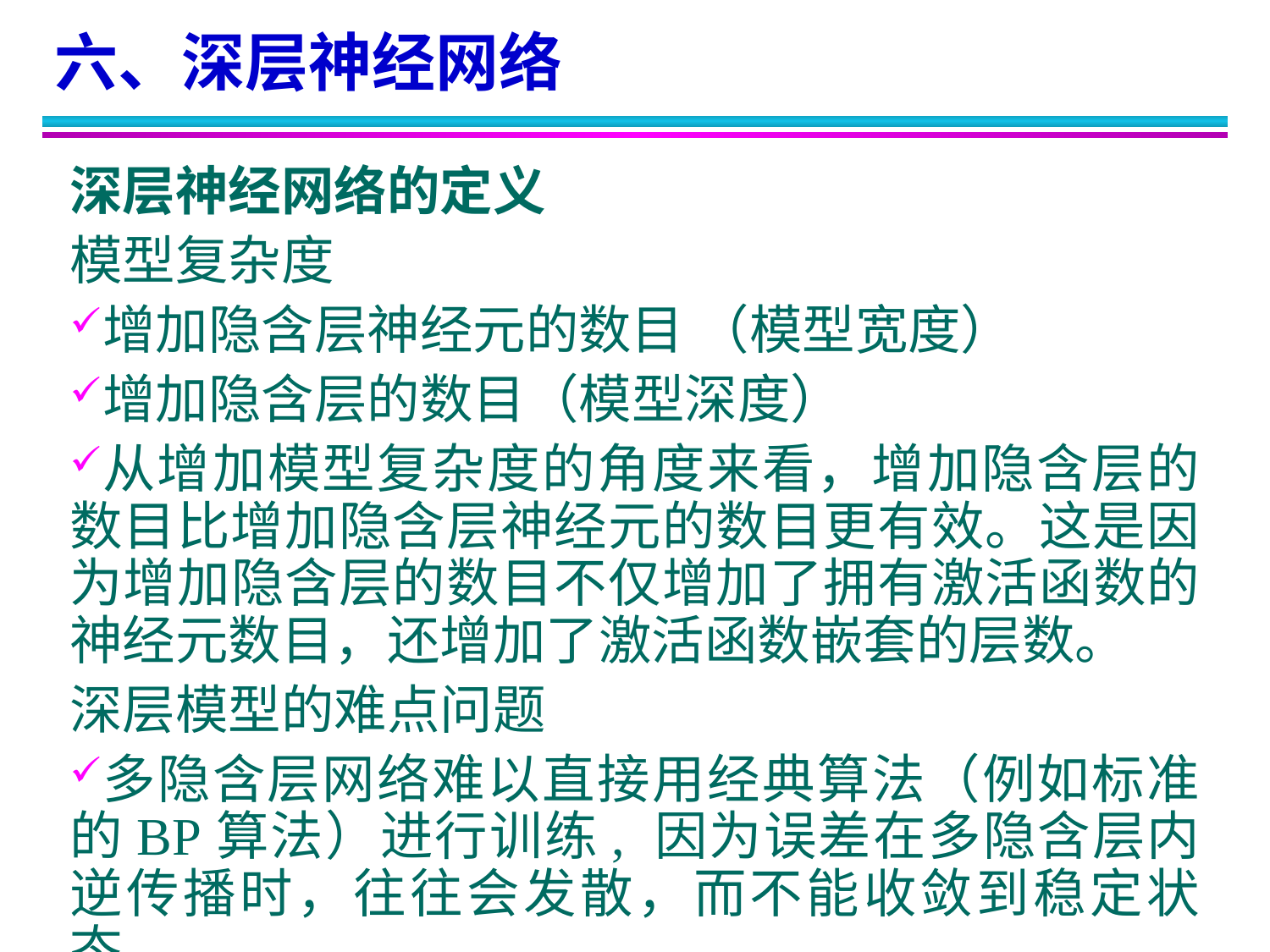

六、深层神经网络
深层神经网络的定义
模型复杂度
增加隐含层神经元的数目 （模型宽度）
增加隐含层的数目（模型深度）
从增加模型复杂度的角度来看，增加隐含层的数目比增加隐含层神经元的数目更有效。这是因为增加隐含层的数目不仅增加了拥有激活函数的神经元数目，还增加了激活函数嵌套的层数。
深层模型的难点问题
多隐含层网络难以直接用经典算法（例如标准的BP算法）进行训练, 因为误差在多隐含层内逆传播时，往往会发散，而不能收敛到稳定状态。